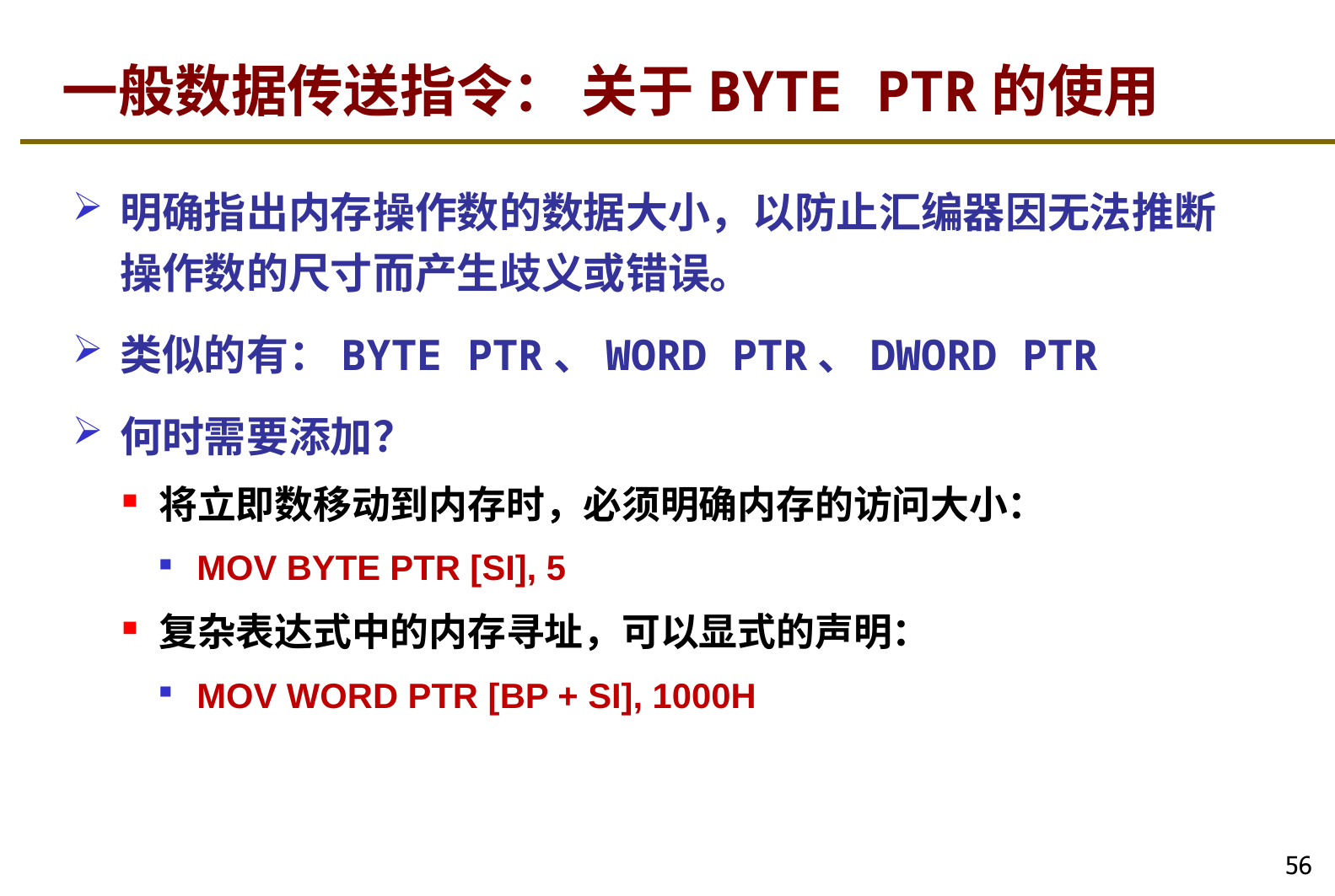

# 一般数据传送指令： 关于BYTE PTR的使用
明确指出内存操作数的数据大小，以防止汇编器因无法推断操作数的尺寸而产生歧义或错误。
类似的有：BYTE PTR、WORD PTR、DWORD PTR
何时需要添加？
将立即数移动到内存时，必须明确内存的访问大小：
MOV BYTE PTR [SI], 5
复杂表达式中的内存寻址，可以显式的声明：
MOV WORD PTR [BP + SI], 1000H
56